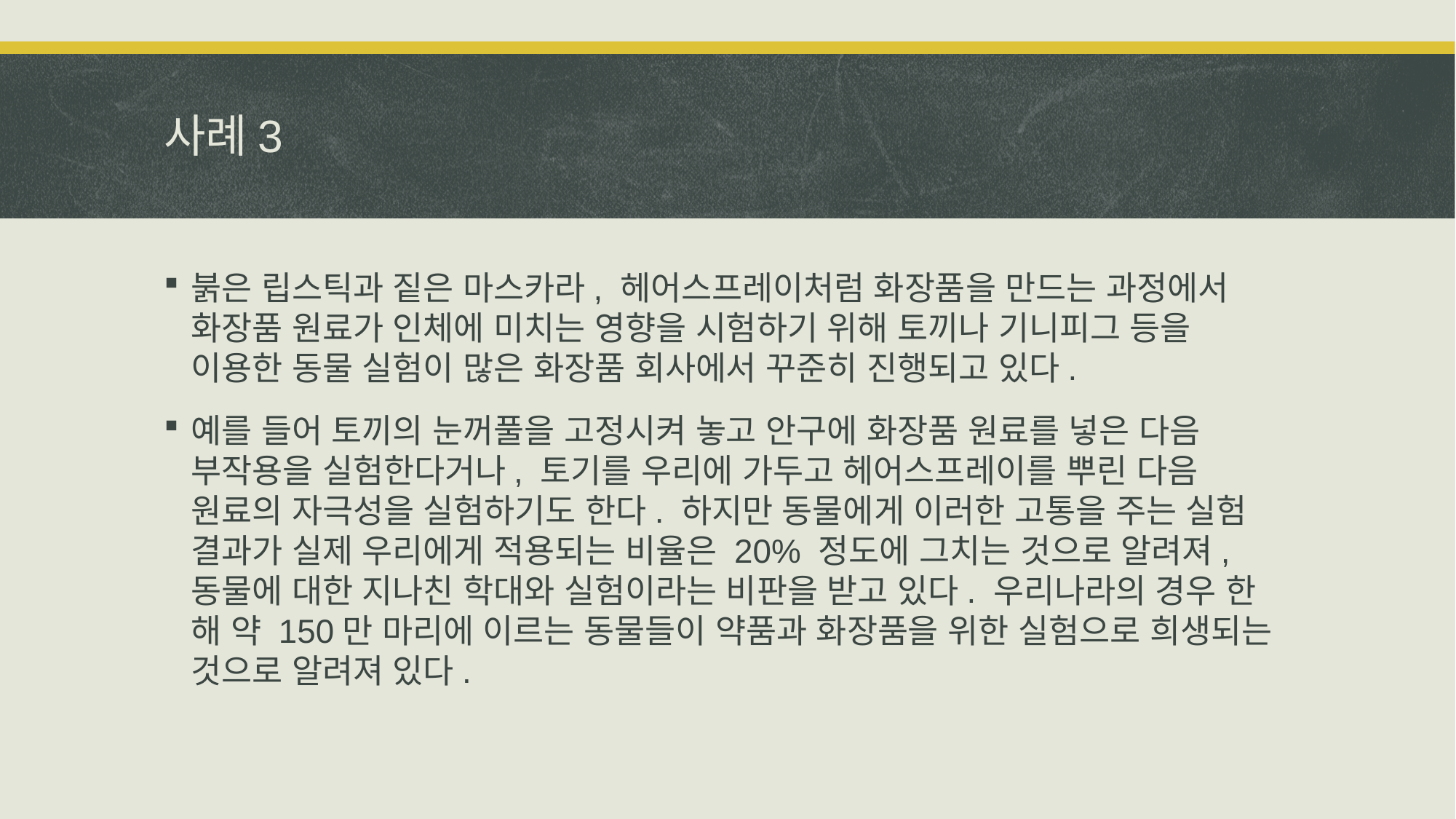

# 사례3
붉은 립스틱과 짙은 마스카라, 헤어스프레이처럼 화장품을 만드는 과정에서 화장품 원료가 인체에 미치는 영향을 시험하기 위해 토끼나 기니피그 등을 이용한 동물 실험이 많은 화장품 회사에서 꾸준히 진행되고 있다.
예를 들어 토끼의 눈꺼풀을 고정시켜 놓고 안구에 화장품 원료를 넣은 다음 부작용을 실험한다거나, 토기를 우리에 가두고 헤어스프레이를 뿌린 다음 원료의 자극성을 실험하기도 한다. 하지만 동물에게 이러한 고통을 주는 실험 결과가 실제 우리에게 적용되는 비율은 20% 정도에 그치는 것으로 알려져, 동물에 대한 지나친 학대와 실험이라는 비판을 받고 있다. 우리나라의 경우 한 해 약 150만 마리에 이르는 동물들이 약품과 화장품을 위한 실험으로 희생되는 것으로 알려져 있다.